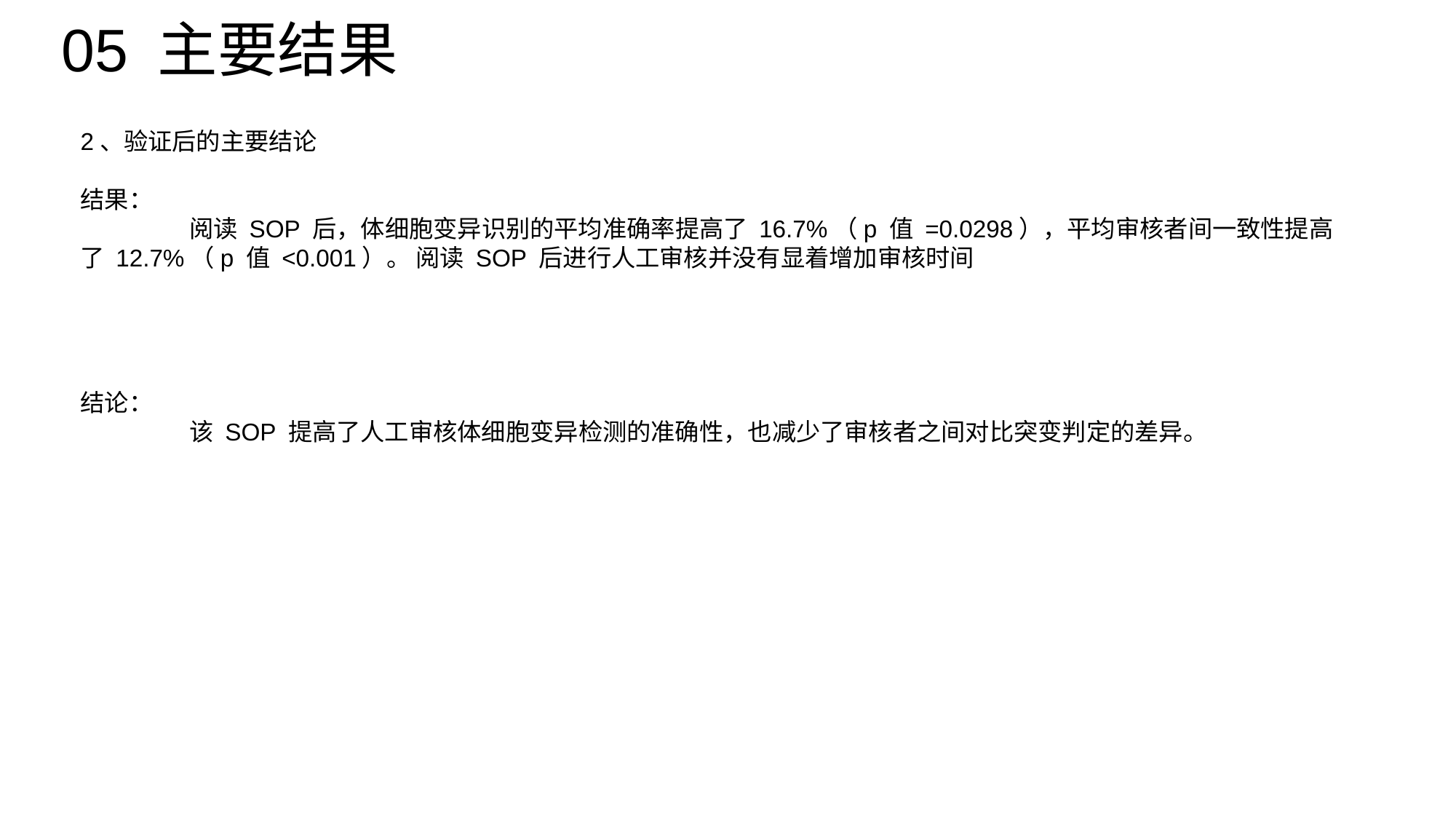

05 主要结果
2、验证后的主要结论

结果：
	阅读 SOP 后，体细胞变异识别的平均准确率提高了 16.7%（p 值 =0.0298），平均审核者间一致性提高了 12.7%（p 值 <0.001）。 阅读 SOP 后进行人工审核并没有显着增加审核时间

结论：
	该 SOP 提高了人工审核体细胞变异检测的准确性，也减少了审核者之间对比突变判定的差异。